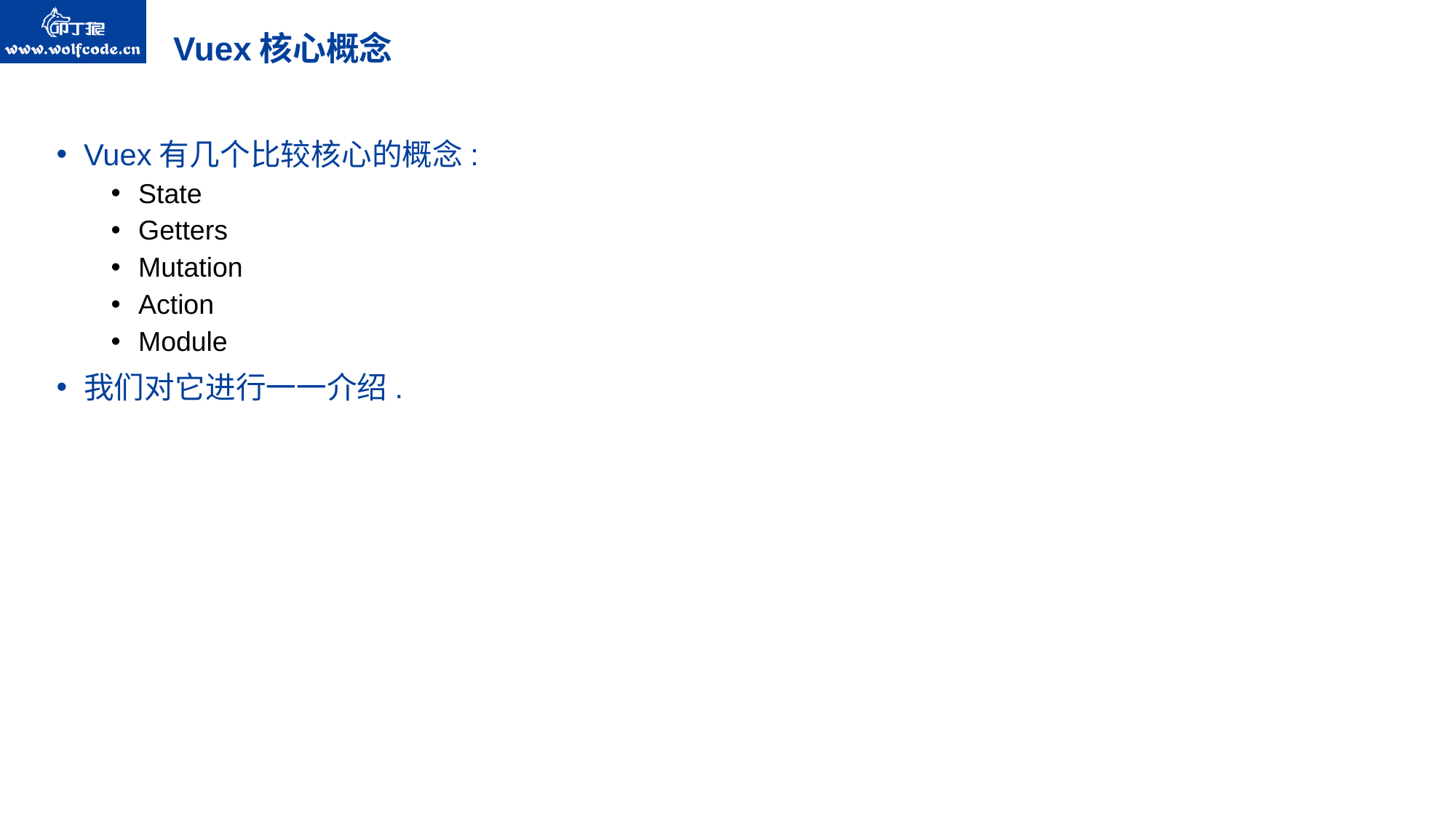

# Vuex核心概念
Vuex有几个比较核心的概念:
State
Getters
Mutation
Action
Module
我们对它进行一一介绍.